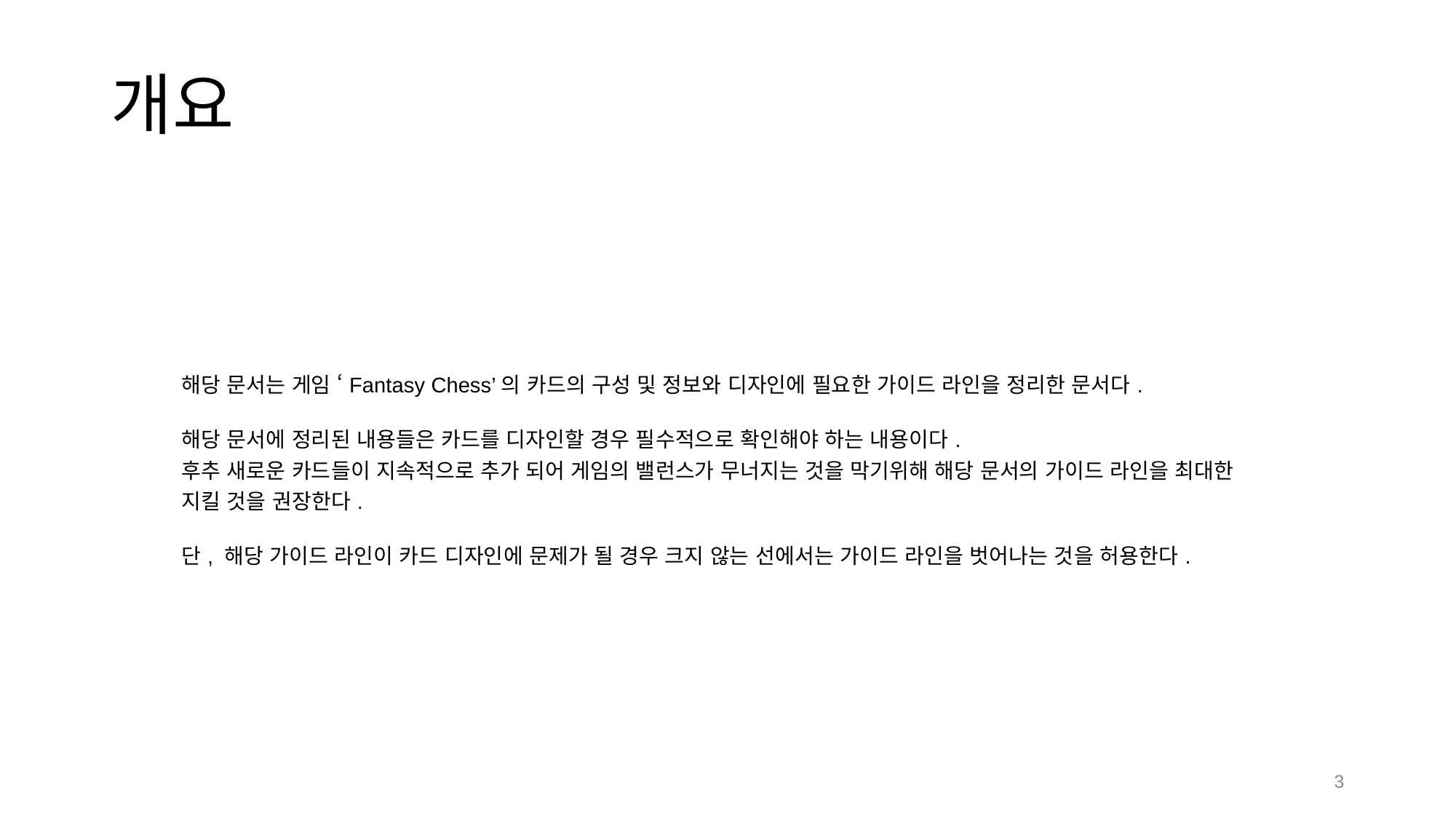

# 개요
| 해당 문서는 게임 ‘Fantasy Chess’의 카드의 구성 및 정보와 디자인에 필요한 가이드 라인을 정리한 문서다. 해당 문서에 정리된 내용들은 카드를 디자인할 경우 필수적으로 확인해야 하는 내용이다. 후추 새로운 카드들이 지속적으로 추가 되어 게임의 밸런스가 무너지는 것을 막기위해 해당 문서의 가이드 라인을 최대한 지킬 것을 권장한다. 단, 해당 가이드 라인이 카드 디자인에 문제가 될 경우 크지 않는 선에서는 가이드 라인을 벗어나는 것을 허용한다. |
| --- |
3